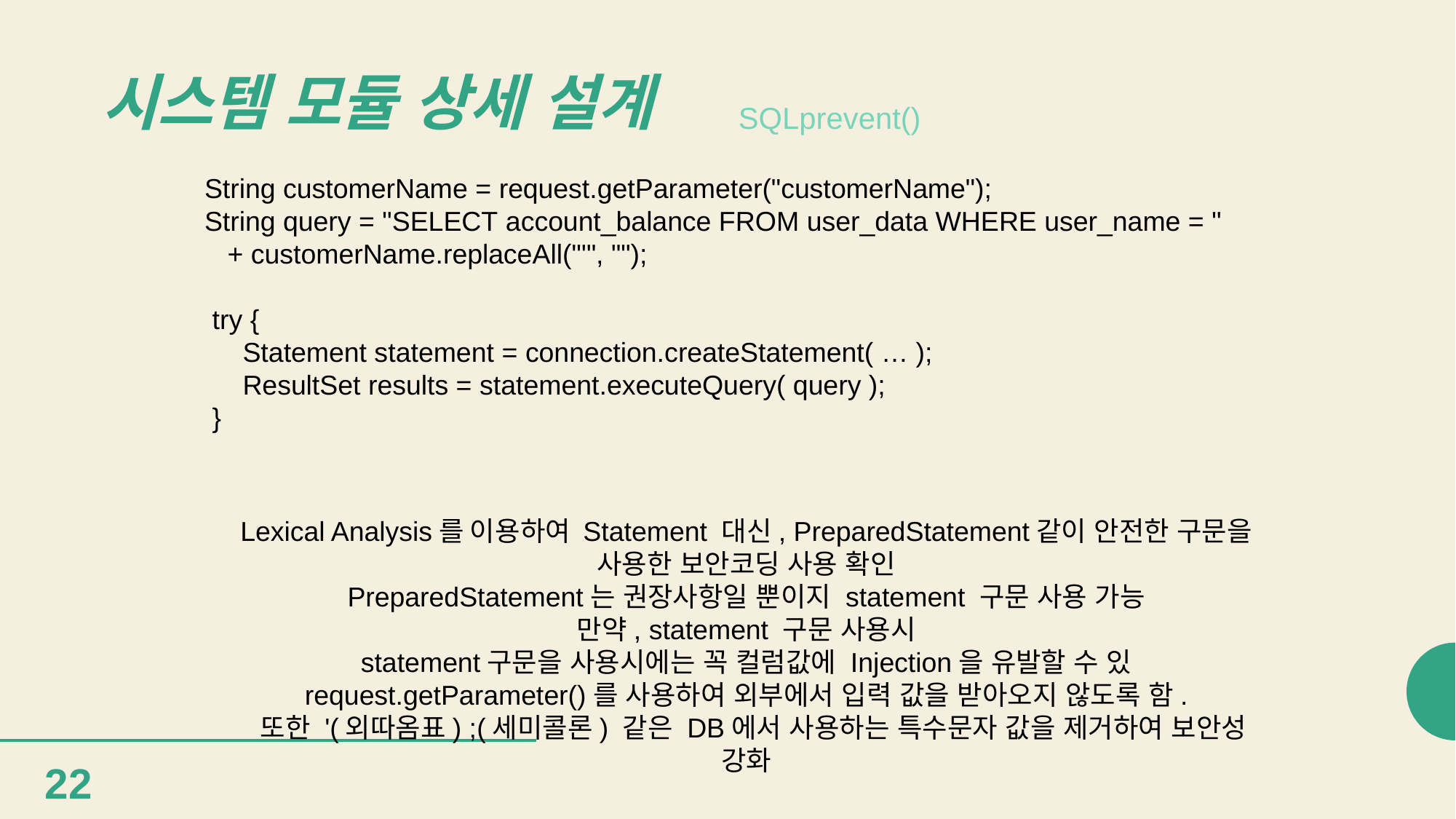

# 시스템 모듈 상세 설계
SQLprevent()
String customerName = request.getParameter("customerName");
String query = "SELECT account_balance FROM user_data WHERE user_name = "
   + customerName.replaceAll("'", "");

 try {
     Statement statement = connection.createStatement( … );
     ResultSet results = statement.executeQuery( query );
 }
Lexical Analysis를 이용하여 Statement 대신, PreparedStatement같이 안전한 구문을 사용한 보안코딩 사용 확인
PreparedStatement는 권장사항일 뿐이지 statement 구문 사용 가능
만약, statement 구문 사용시
statement구문을 사용시에는 꼭 컬럼값에 Injection을 유발할 수 있
 request.getParameter()를 사용하여 외부에서 입력 값을 받아오지 않도록 함.
 또한 '(외따옴표) ;(세미콜론) 같은 DB에서 사용하는 특수문자 값을 제거하여 보안성 강화

22